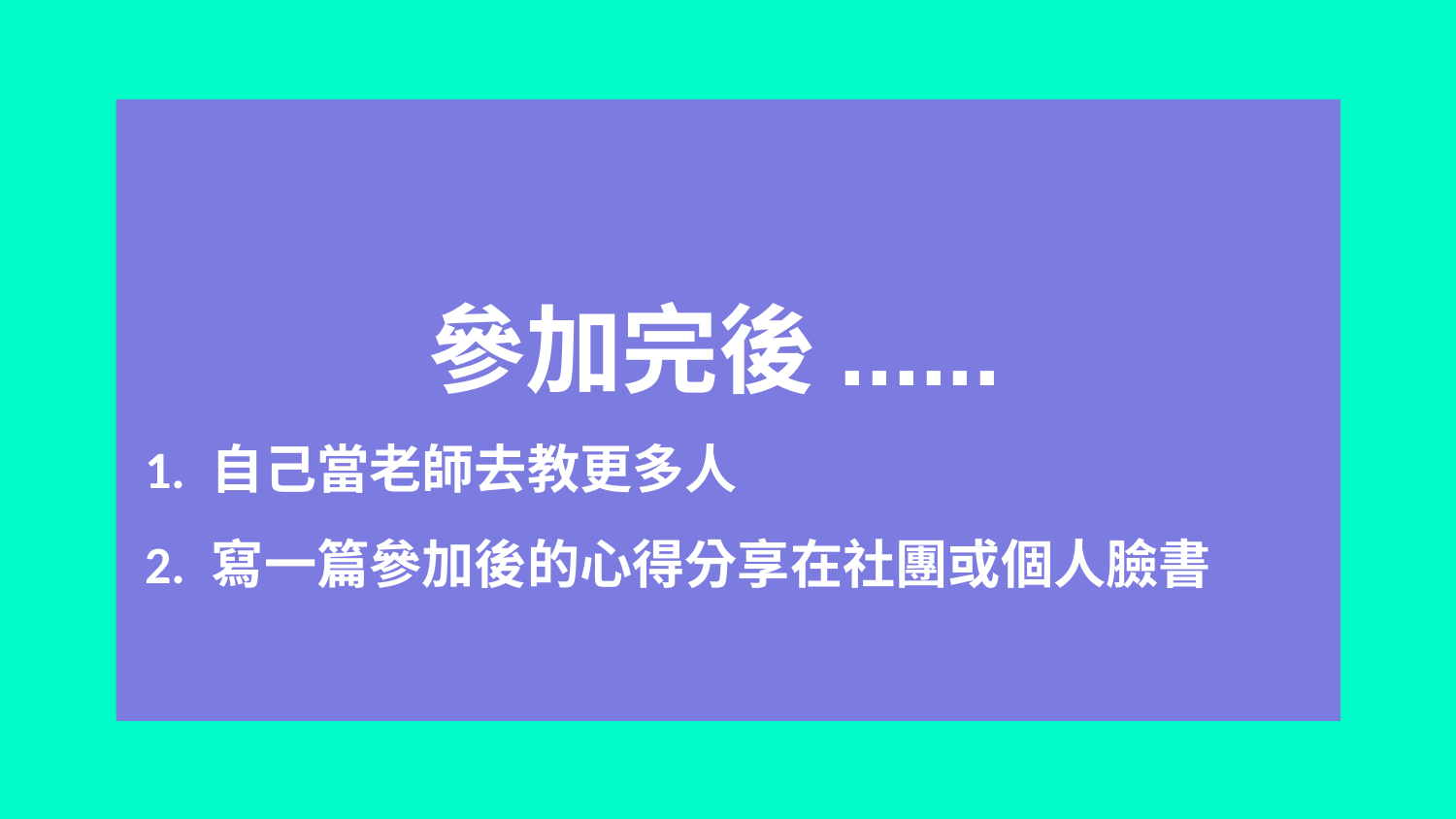

# 參加完後......
自己當老師去教更多人
寫一篇參加後的心得分享在社團或個人臉書